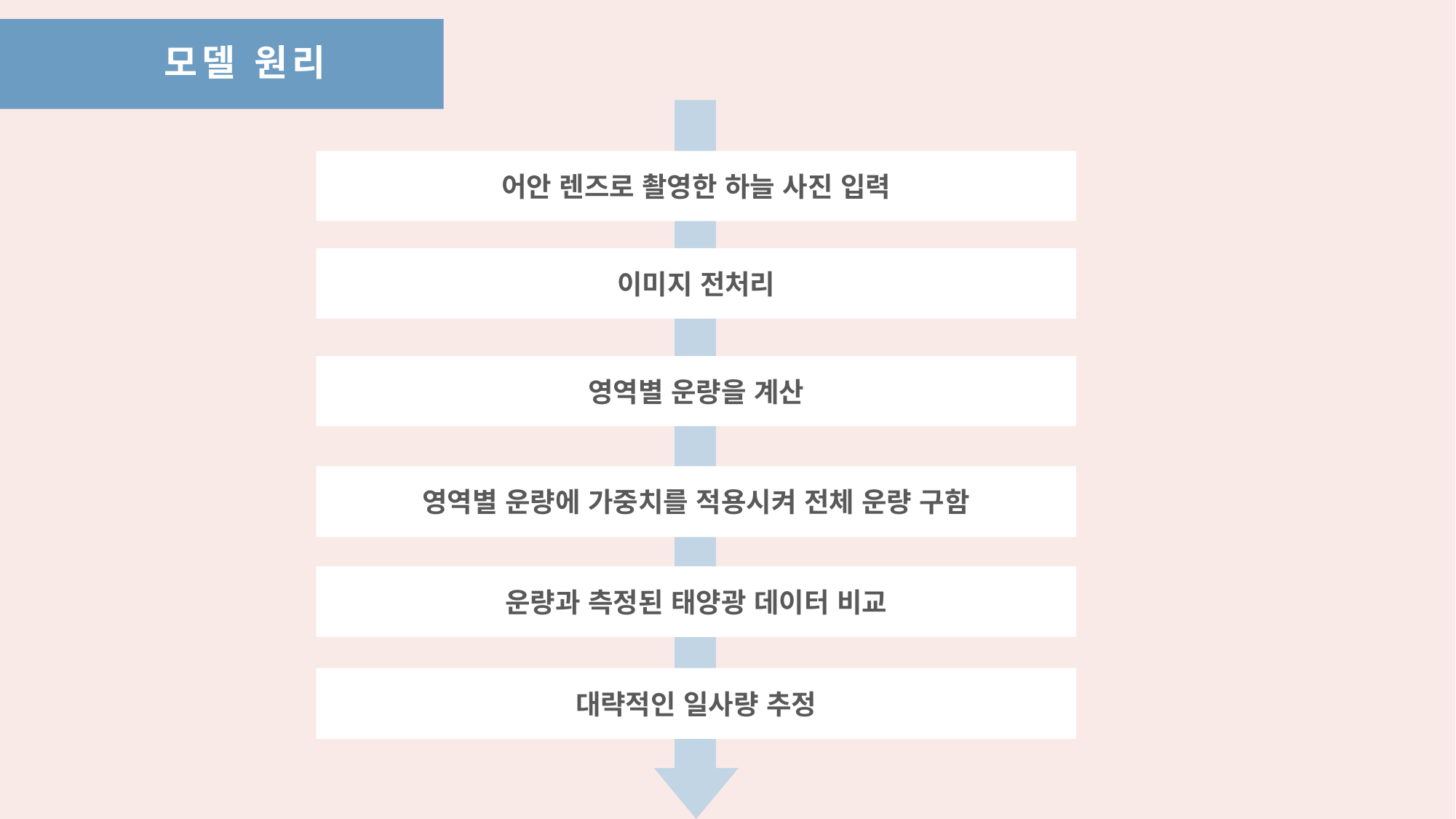

모델 원리

어안 렌즈로 촬영한 하늘 사진 입력
이미지 전처리
영역별 운량을 계산
영역별 운량에 가중치를 적용시켜 전체 운량 구함
운량과 측정된 태양광 데이터 비교
대략적인 일사량 추정